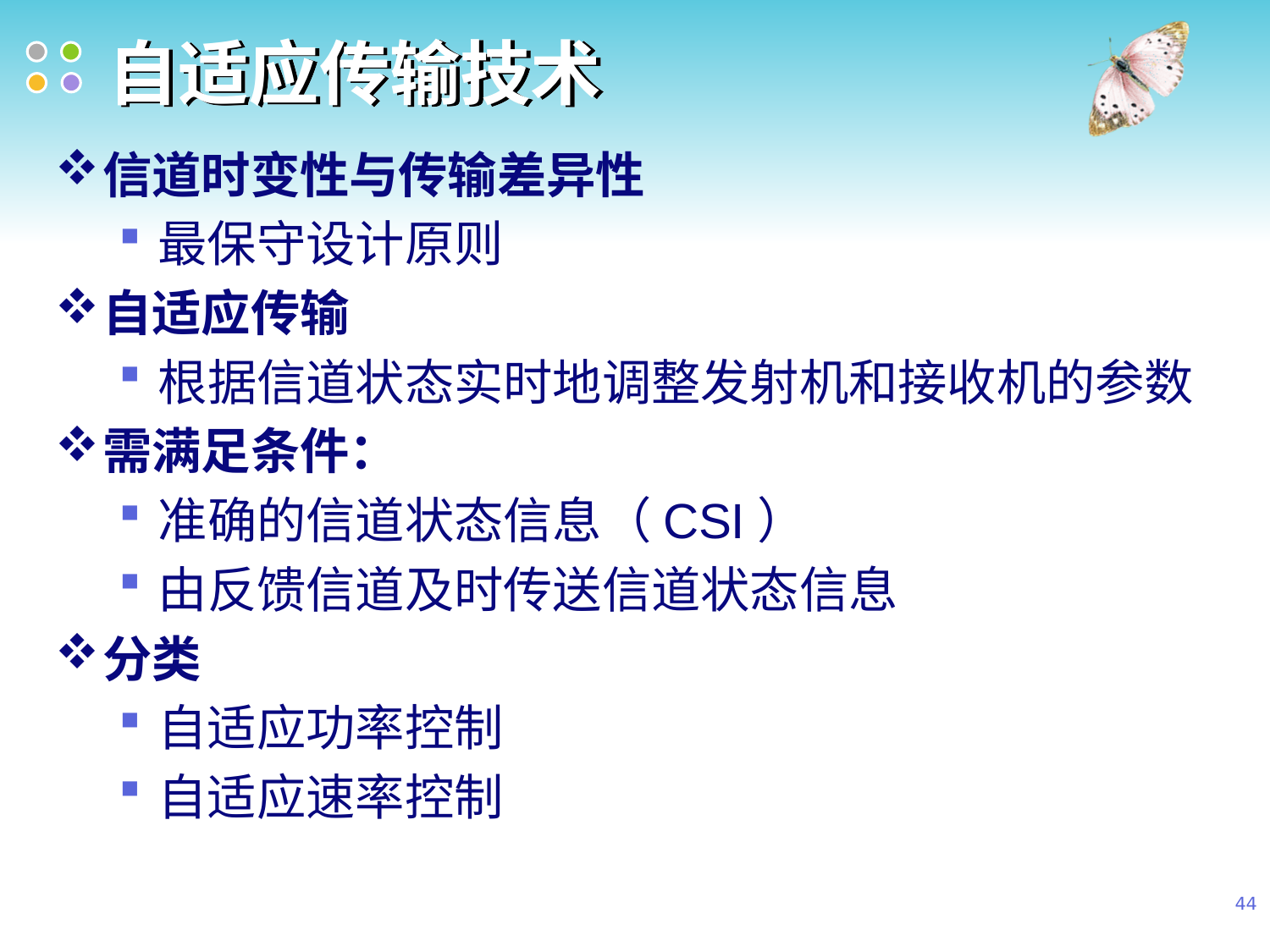

# 自适应传输技术
信道时变性与传输差异性
最保守设计原则
自适应传输
根据信道状态实时地调整发射机和接收机的参数
需满足条件：
准确的信道状态信息（CSI）
由反馈信道及时传送信道状态信息
分类
自适应功率控制
自适应速率控制

44